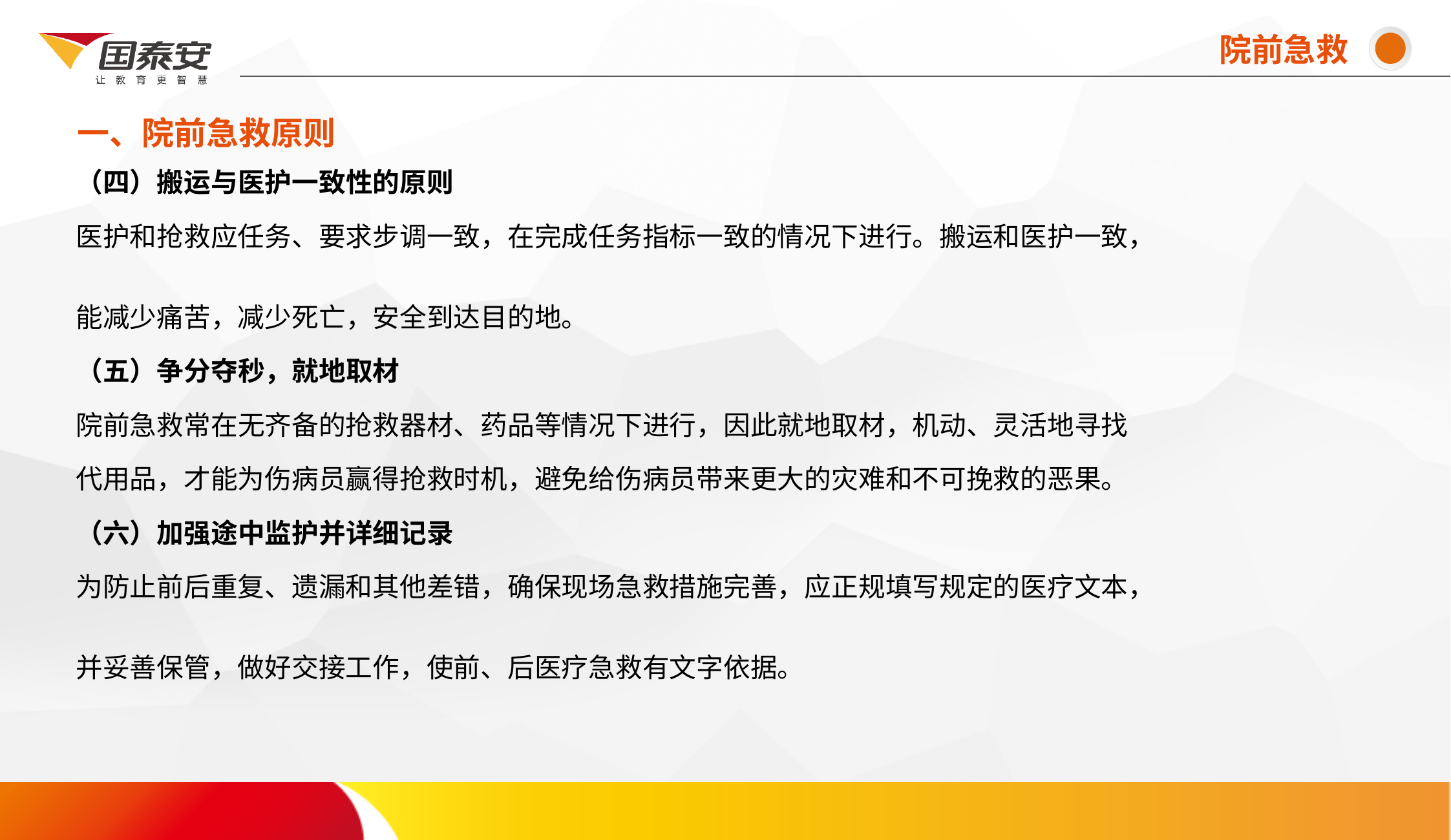

院前急救
一、院前急救原则
# （四）搬运与医护一致性的原则 医护和抢救应任务、要求步调一致，在完成任务指标一致的情况下进行。搬运和医护一致， 能减少痛苦，减少死亡，安全到达目的地。 （五）争分夺秒，就地取材 院前急救常在无齐备的抢救器材、药品等情况下进行，因此就地取材，机动、灵活地寻找 代用品，才能为伤病员赢得抢救时机，避免给伤病员带来更大的灾难和不可挽救的恶果。 （六）加强途中监护并详细记录 为防止前后重复、遗漏和其他差错，确保现场急救措施完善，应正规填写规定的医疗文本， 并妥善保管，做好交接工作，使前、后医疗急救有文字依据。